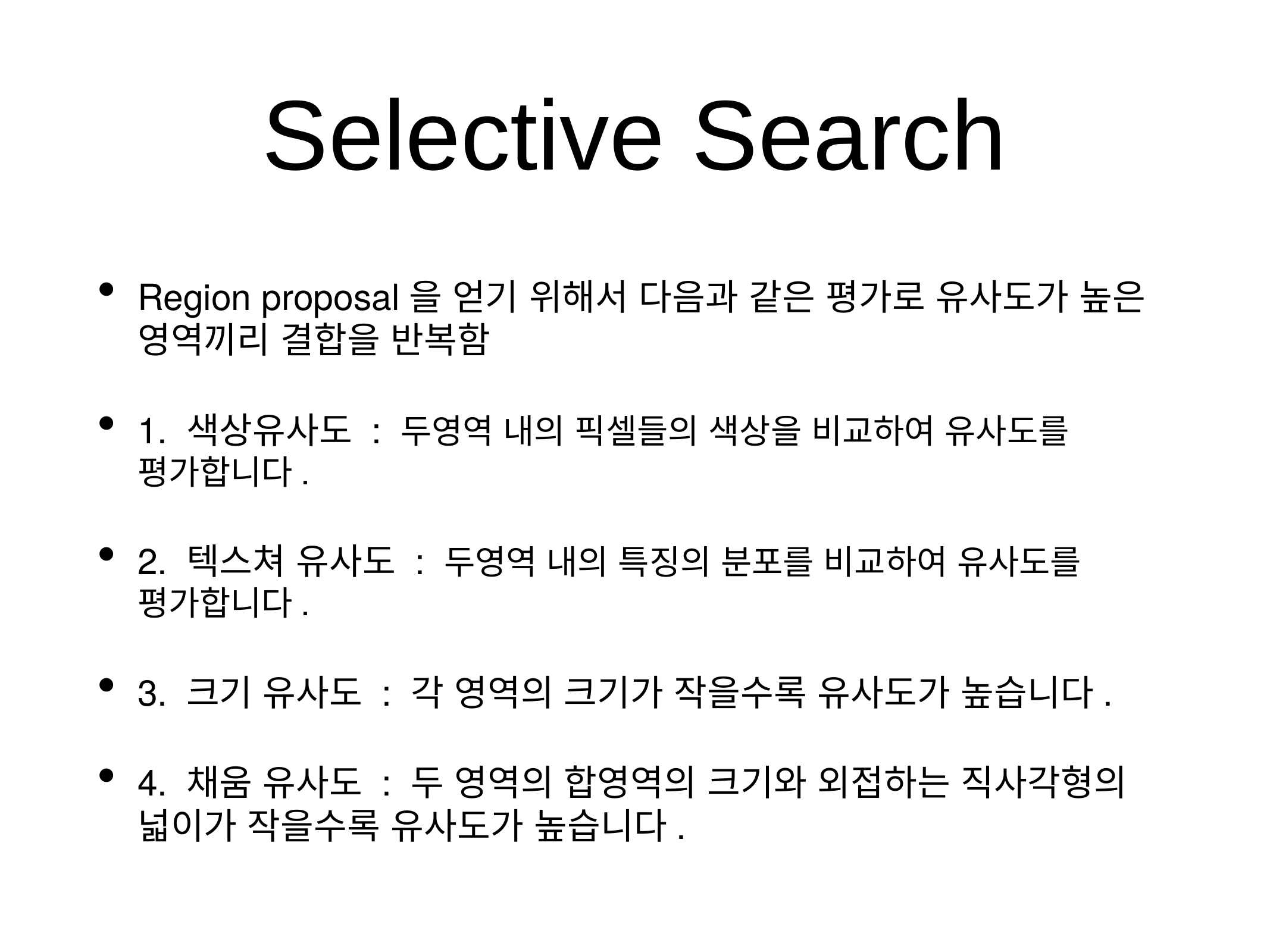

# Selective Search
Region proposal을 얻기 위해서 다음과 같은 평가로 유사도가 높은 영역끼리 결합을 반복함
1. 색상유사도 : 두영역 내의 픽셀들의 색상을 비교하여 유사도를 평가합니다.
2. 텍스쳐 유사도 : 두영역 내의 특징의 분포를 비교하여 유사도를 평가합니다.
3. 크기 유사도 : 각 영역의 크기가 작을수록 유사도가 높습니다.
4. 채움 유사도 : 두 영역의 합영역의 크기와 외접하는 직사각형의 넓이가 작을수록 유사도가 높습니다.